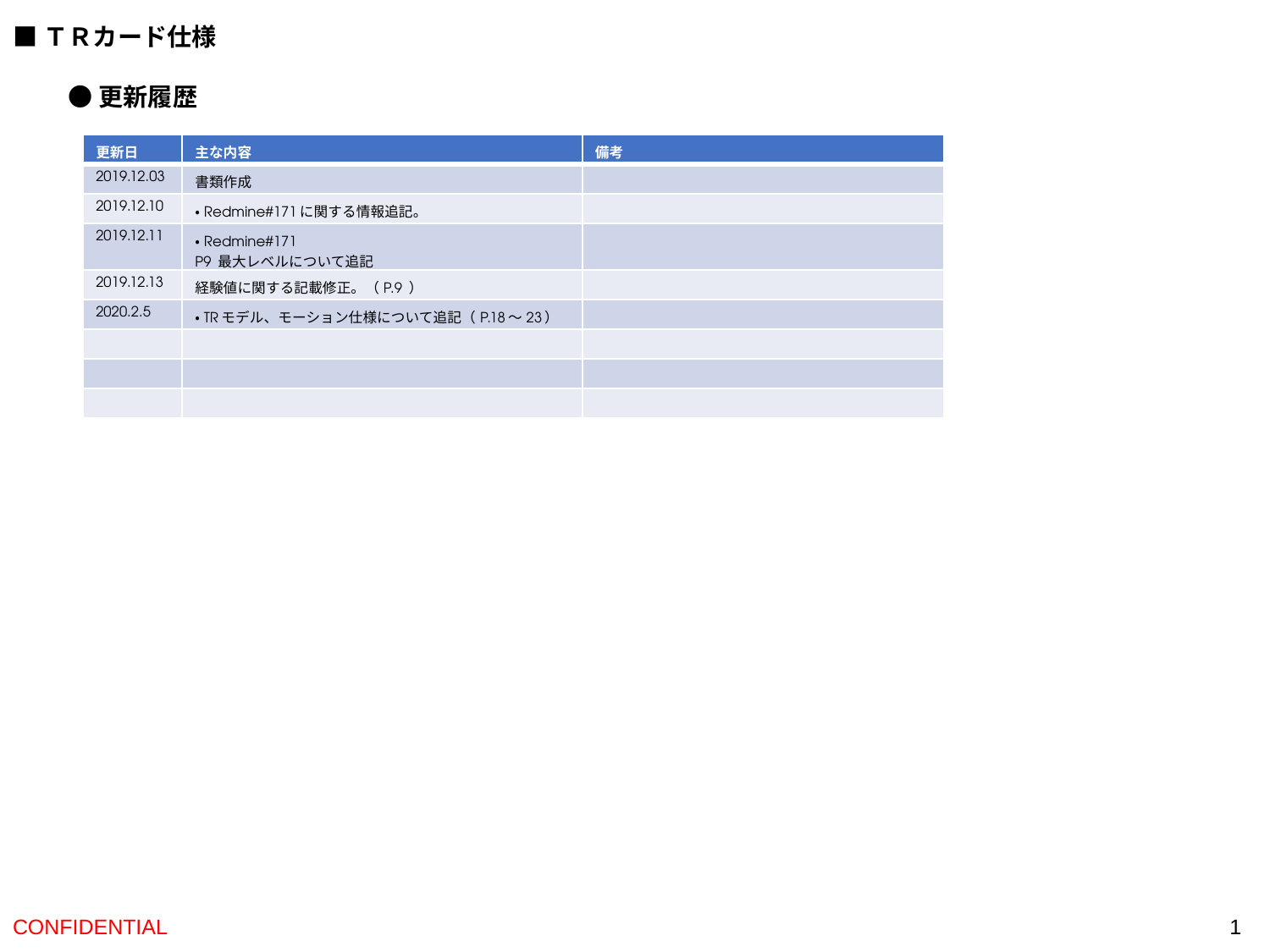

■ＴＲカード仕様
●更新履歴
| 更新日 | 主な内容 | 備考 |
| --- | --- | --- |
| 2019.12.03 | 書類作成 |  |
| 2019.12.10 | ・Redmine#171に関する情報追記。 |  |
| 2019.12.11 | ・Redmine#171 P9 最大レベルについて追記 |  |
| 2019.12.13 | 経験値に関する記載修正。（P.9 ） |  |
| 2020.2.5 | ・TRモデル、モーション仕様について追記（P.18～23） |  |
|  |  |  |
|  |  |  |
|  |  |  |
1
CONFIDENTIAL